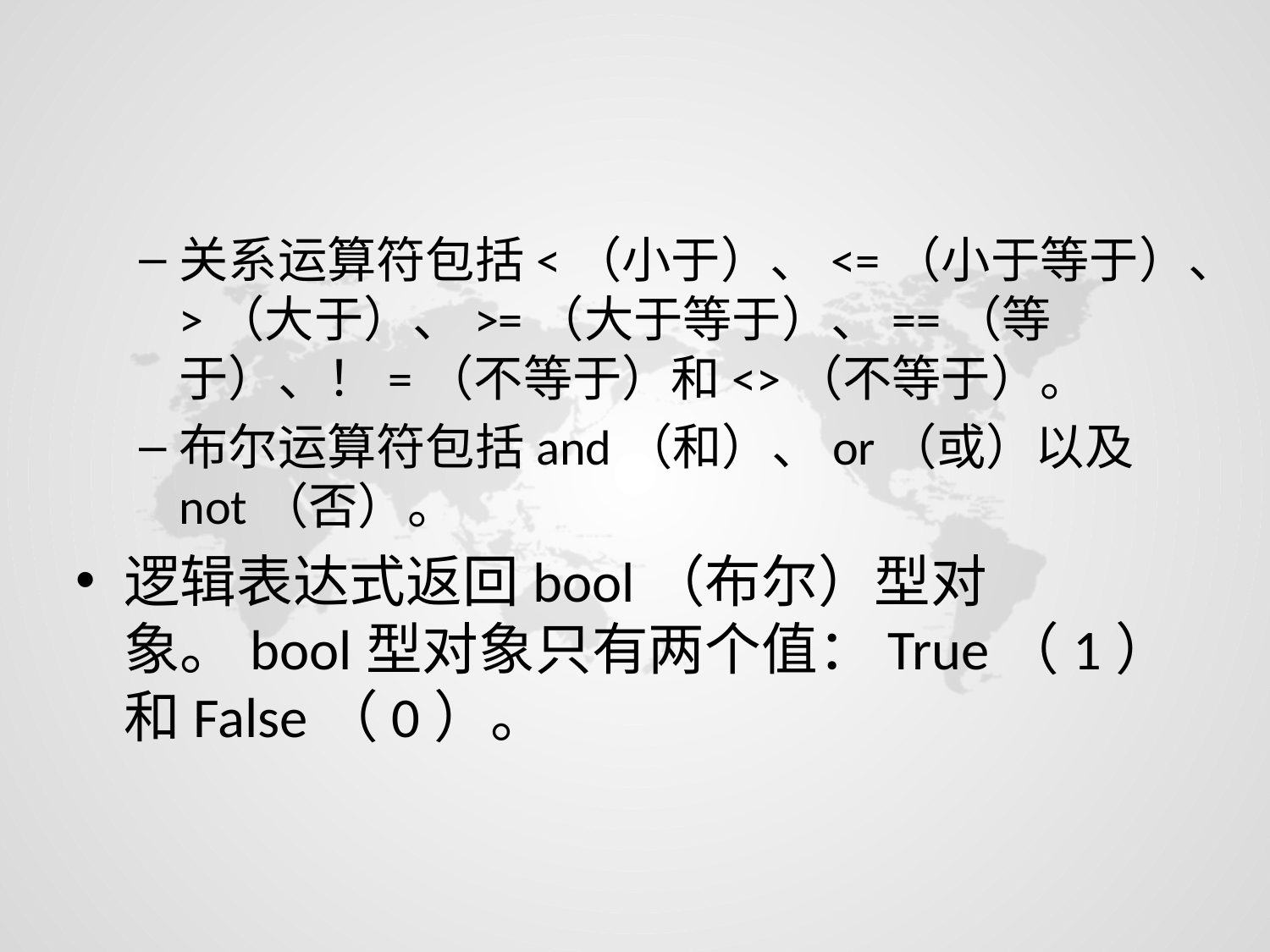

#
关系运算符包括<（小于）、<=（小于等于）、>（大于）、>=（大于等于）、==（等于）、！=（不等于）和<>（不等于）。
布尔运算符包括and（和）、or（或）以及not（否）。
逻辑表达式返回bool（布尔）型对象。bool型对象只有两个值：True（1）和False（0）。